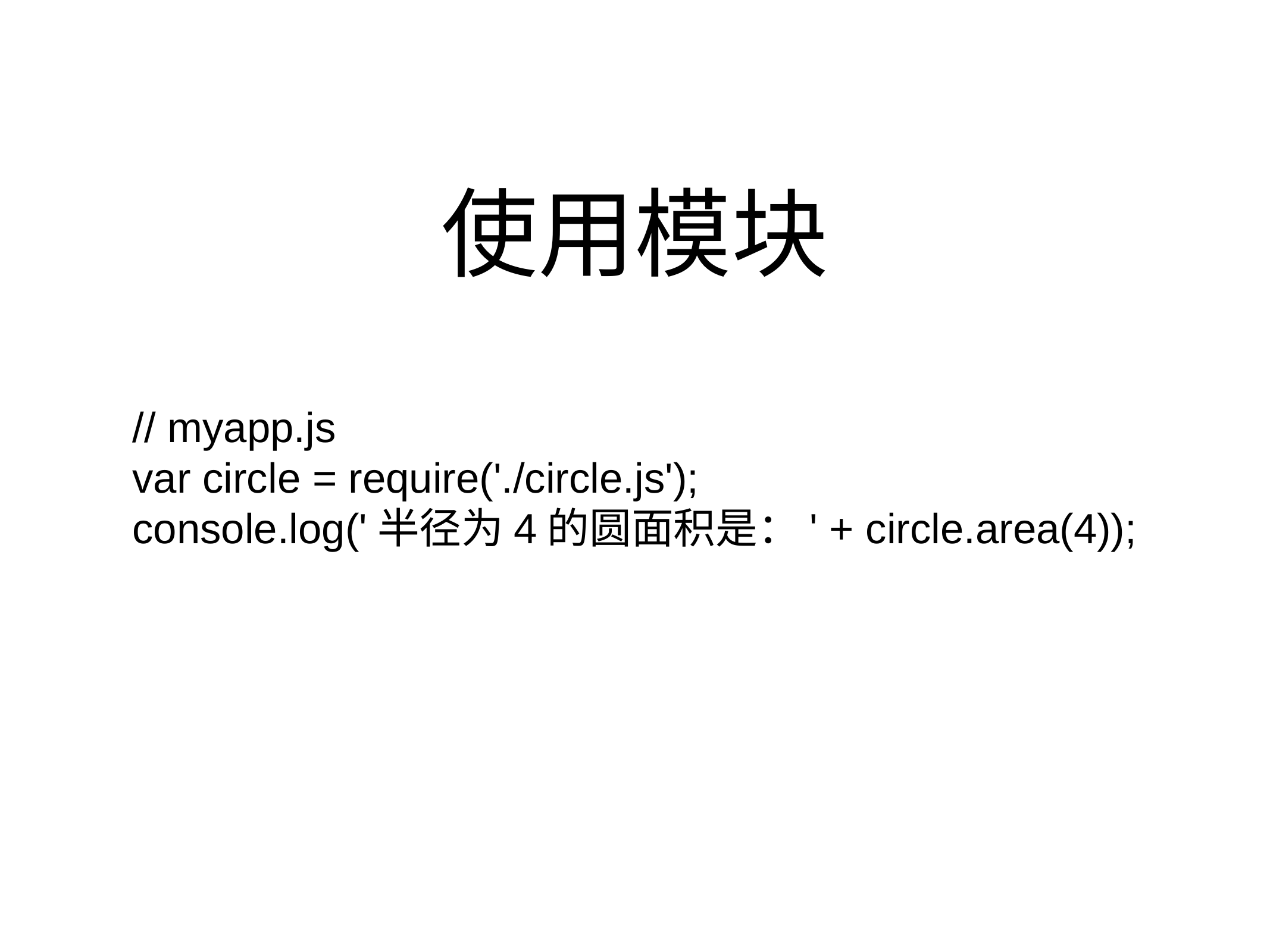

# 使用模块
// myapp.js
var circle = require('./circle.js');
console.log('半径为4的圆面积是：' + circle.area(4));